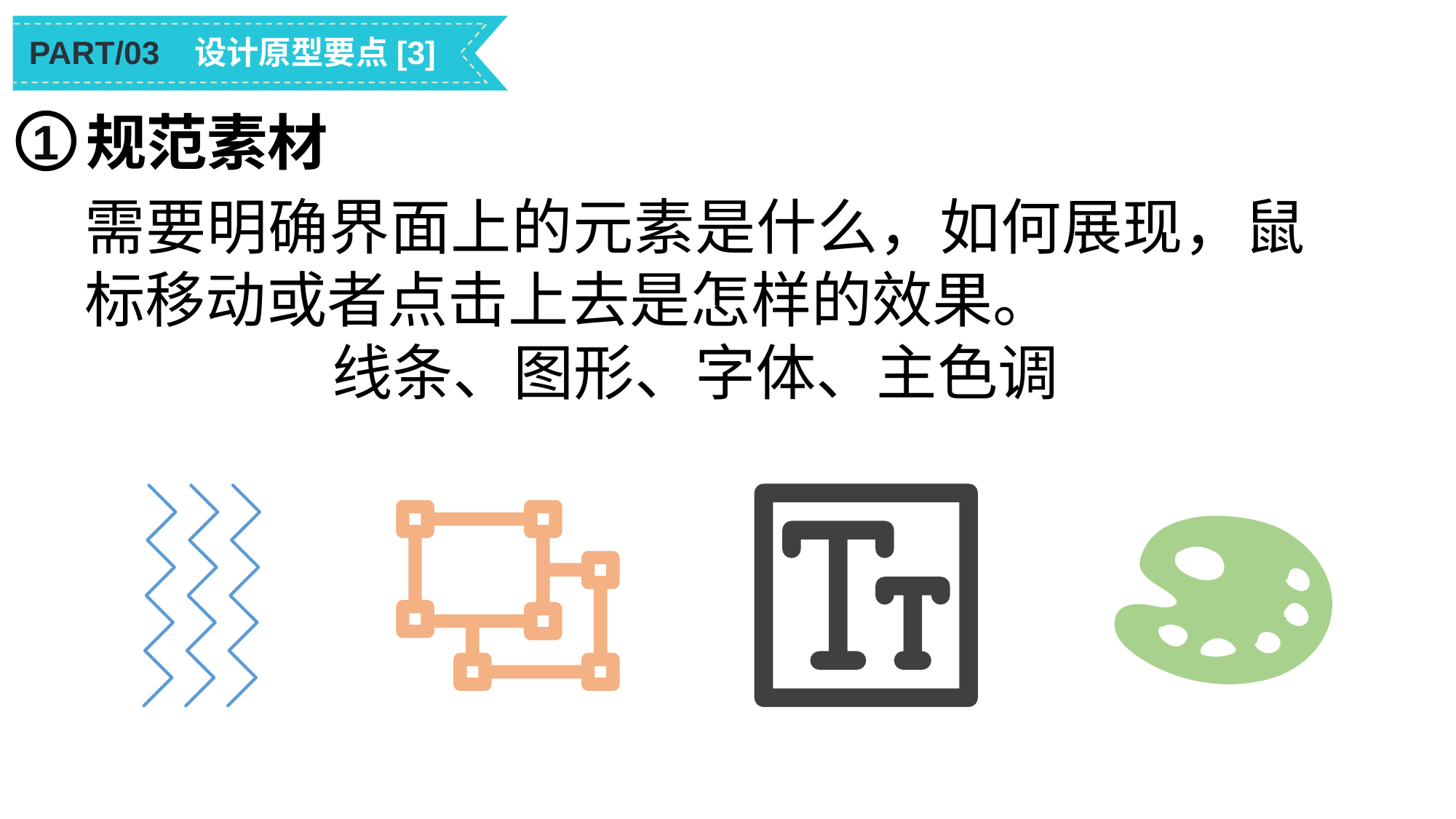

PART/03   设计原型要点[3]
规范素材
1

需要明确界面上的元素是什么，如何展现，鼠标移动或者点击上去是怎样的效果。
线条、图形、字体、主色调